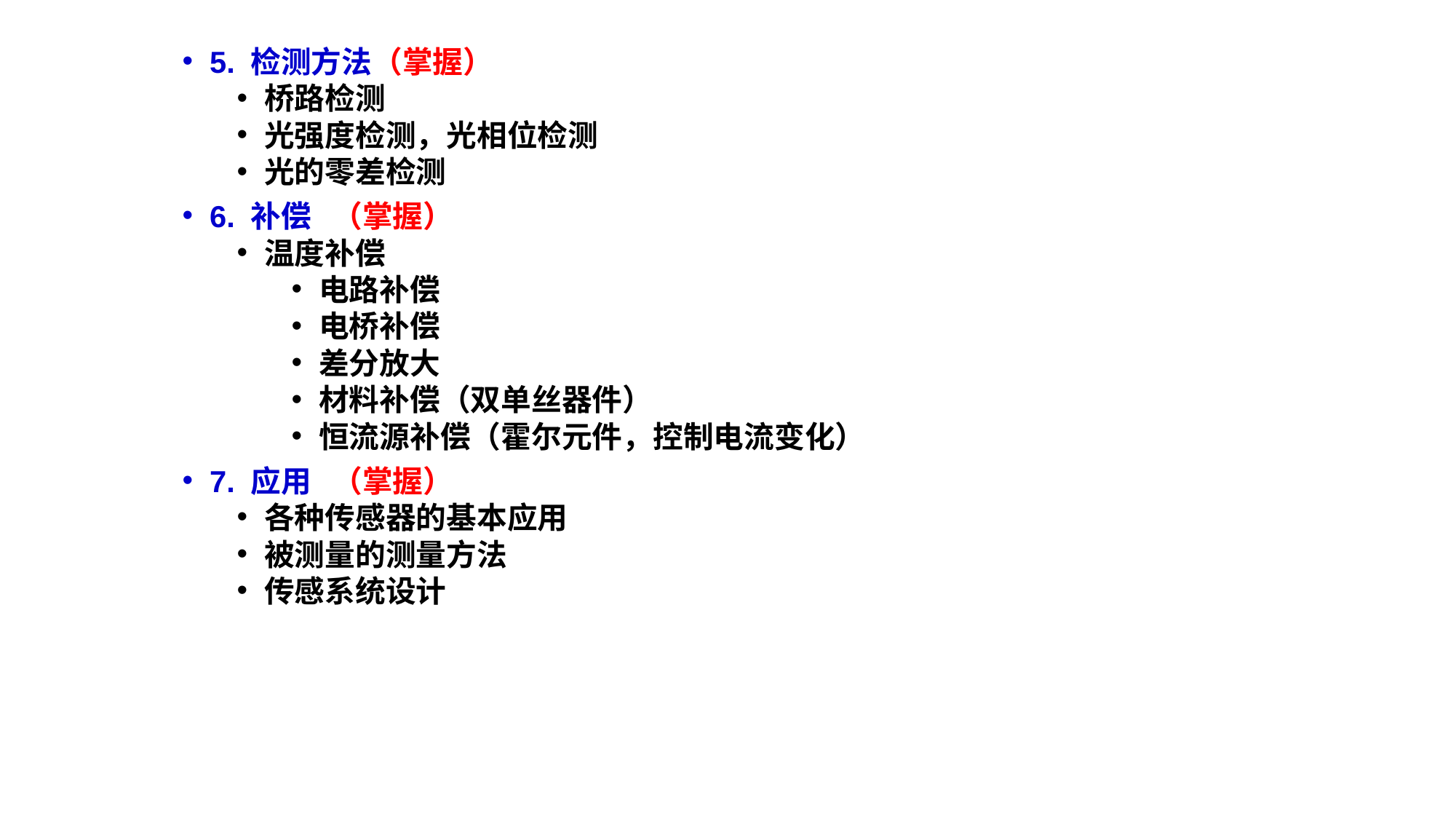

5. 检测方法（掌握）
桥路检测
光强度检测，光相位检测
光的零差检测
6. 补偿   （掌握）
温度补偿
电路补偿
电桥补偿
差分放大
材料补偿（双单丝器件）
恒流源补偿（霍尔元件，控制电流变化）
7. 应用   （掌握）
各种传感器的基本应用
被测量的测量方法
传感系统设计